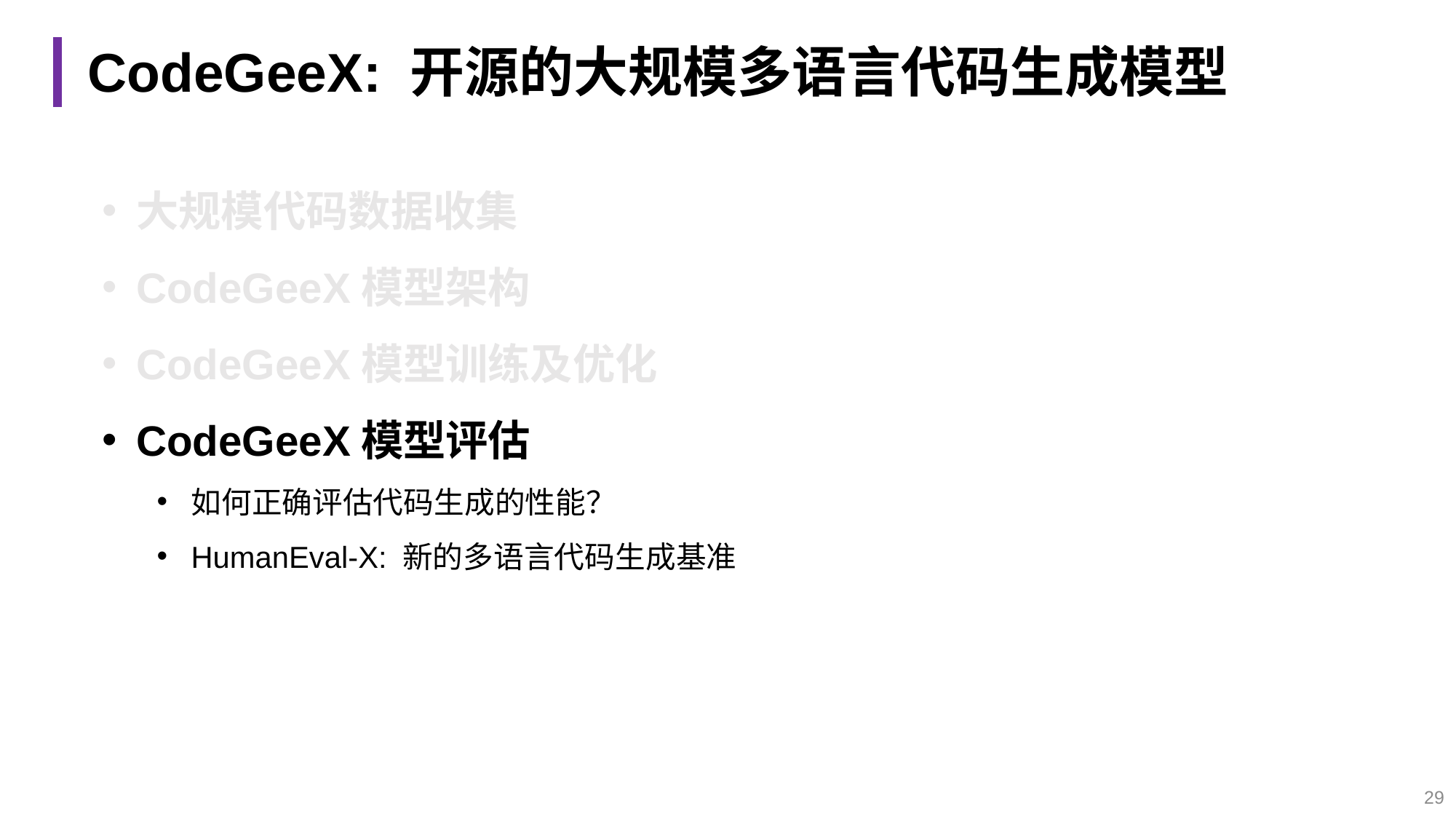

# CodeGeeX: 开源的大规模多语言代码生成模型
大规模代码数据收集
CodeGeeX模型架构
CodeGeeX模型训练及优化
CodeGeeX模型评估
如何正确评估代码生成的性能？
HumanEval-X: 新的多语言代码生成基准
29